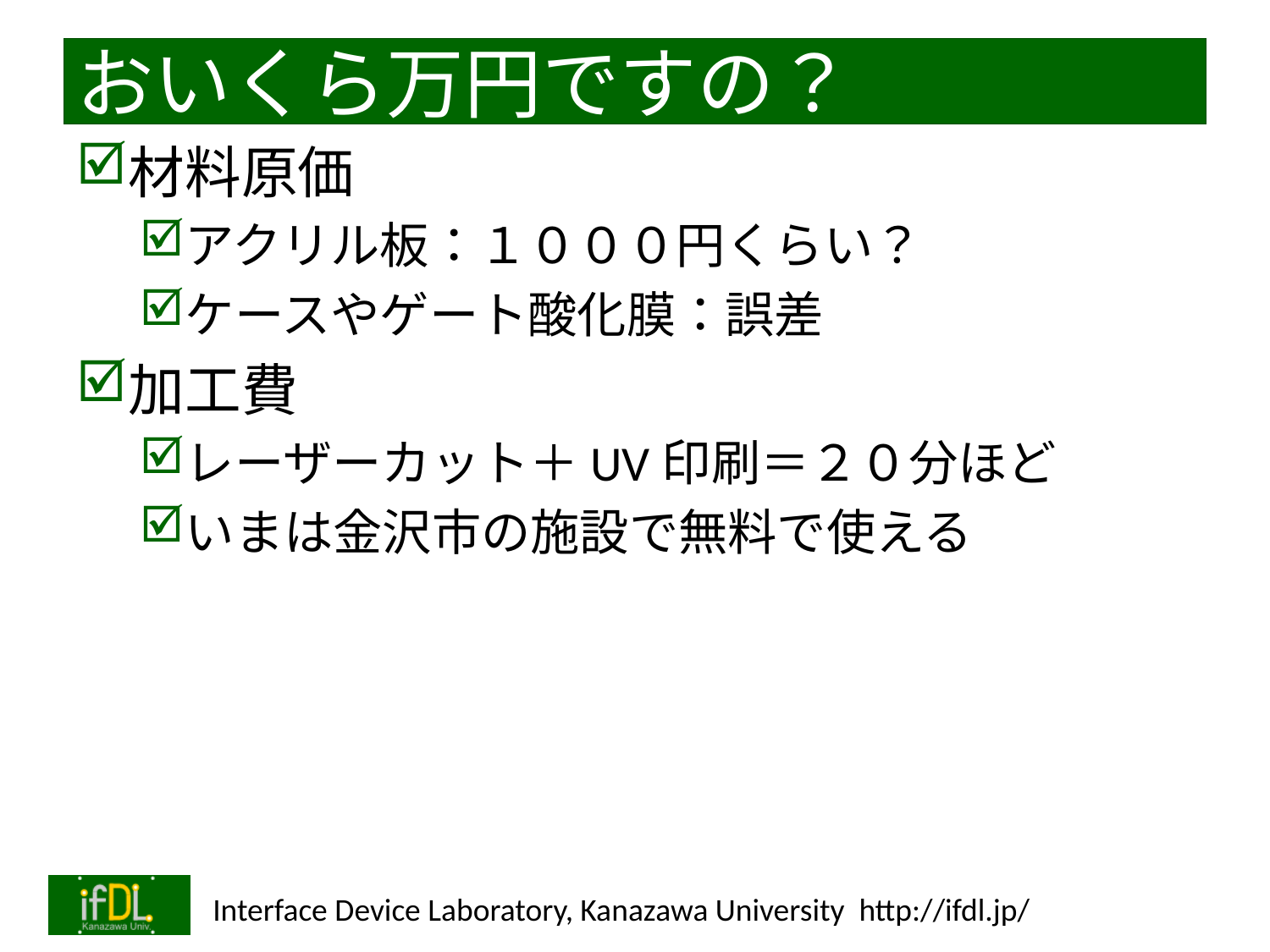

# おいくら万円ですの？
材料原価
アクリル板：１０００円くらい？
ケースやゲート酸化膜：誤差
加工費
レーザーカット＋UV印刷＝２０分ほど
いまは金沢市の施設で無料で使える